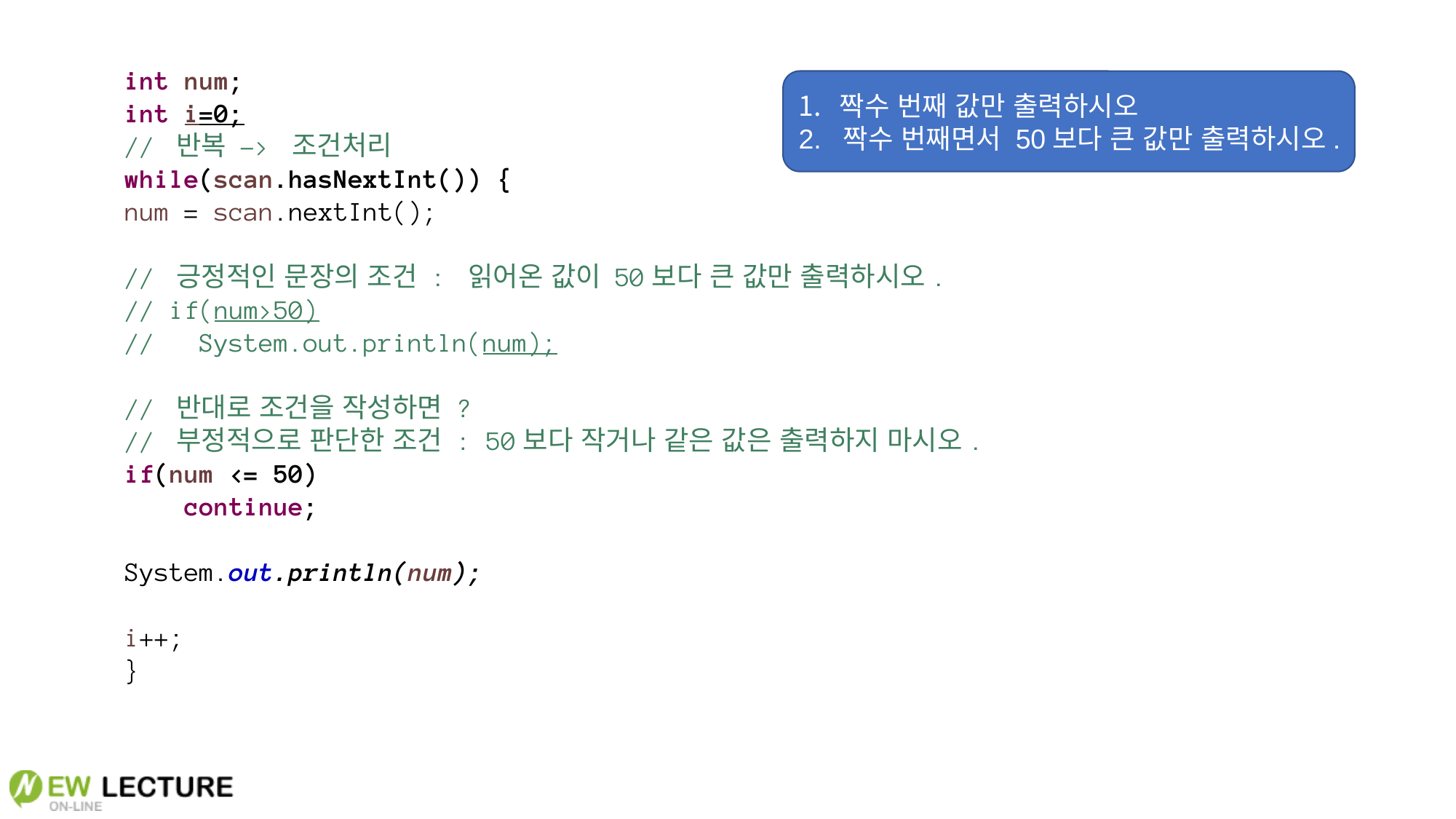

int num;
int i=0;
// 반복 -> 조건처리
while(scan.hasNextInt()) {
num = scan.nextInt();

// 긍정적인 문장의 조건 : 읽어온 값이 50보다 큰 값만 출력하시오.
// if(num>50)
//   System.out.println(num);

// 반대로 조건을 작성하면 ?
// 부정적으로 판단한 조건 : 50보다 작거나 같은 값은 출력하지 마시오.
if(num <= 50)
    continue;

System.out.println(num);

i++;
}
짝수 번째 값만 출력하시오
2.  짝수 번째면서 50보다 큰 값만 출력하시오.